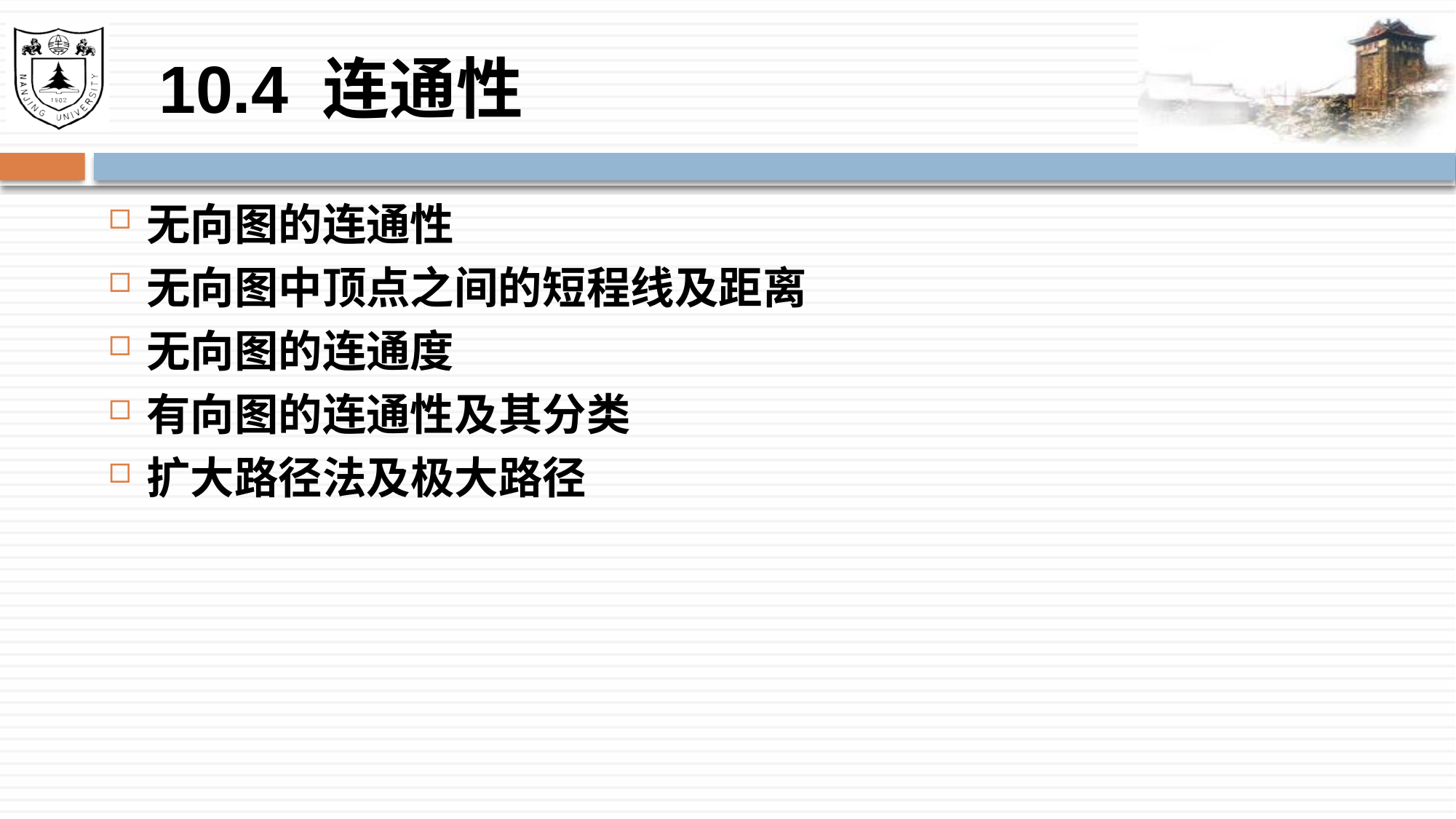

# 10.4 连通性
无向图的连通性
无向图中顶点之间的短程线及距离
无向图的连通度
有向图的连通性及其分类
扩大路径法及极大路径